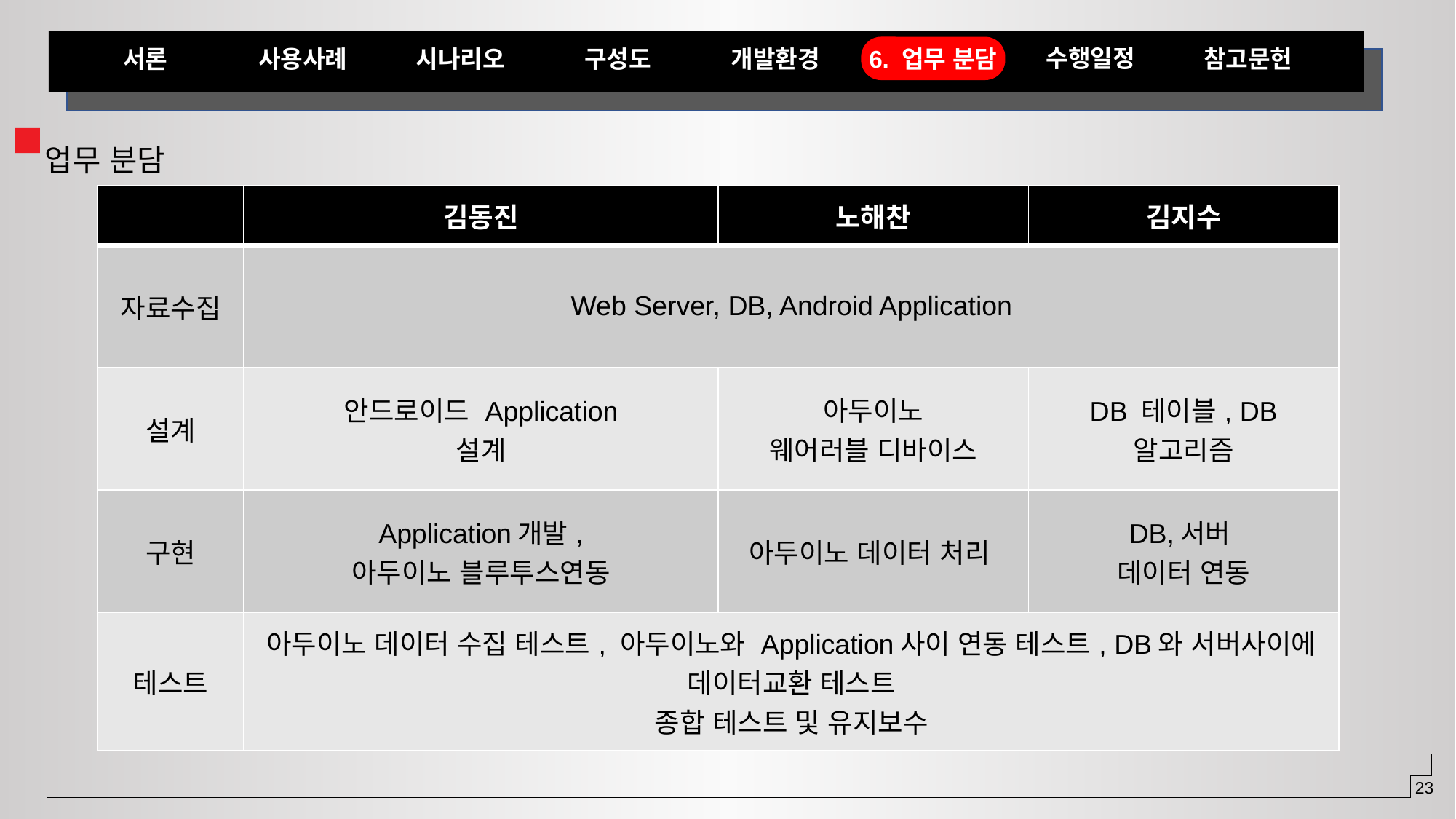

수행일정

참고문헌
서론
사용사례
시나리오
구성도
개발환경
6. 업무 분담

업무 분담
|  | 김동진 | 노해찬 | 김지수 |
| --- | --- | --- | --- |
| 자료수집 | Web Server, DB, Android Application |  |  |
| 설계 | 안드로이드 Application 설계 | 아두이노 웨어러블 디바이스 | DB 테이블, DB 알고리즘 |
| 구현 | Application개발, 아두이노 블루투스연동 | 아두이노 데이터 처리 | DB,서버 데이터 연동 |
| 테스트 | 아두이노 데이터 수집 테스트, 아두이노와 Application사이 연동 테스트, DB와 서버사이에 데이터교환 테스트 종합 테스트 및 유지보수 |  |  |

23